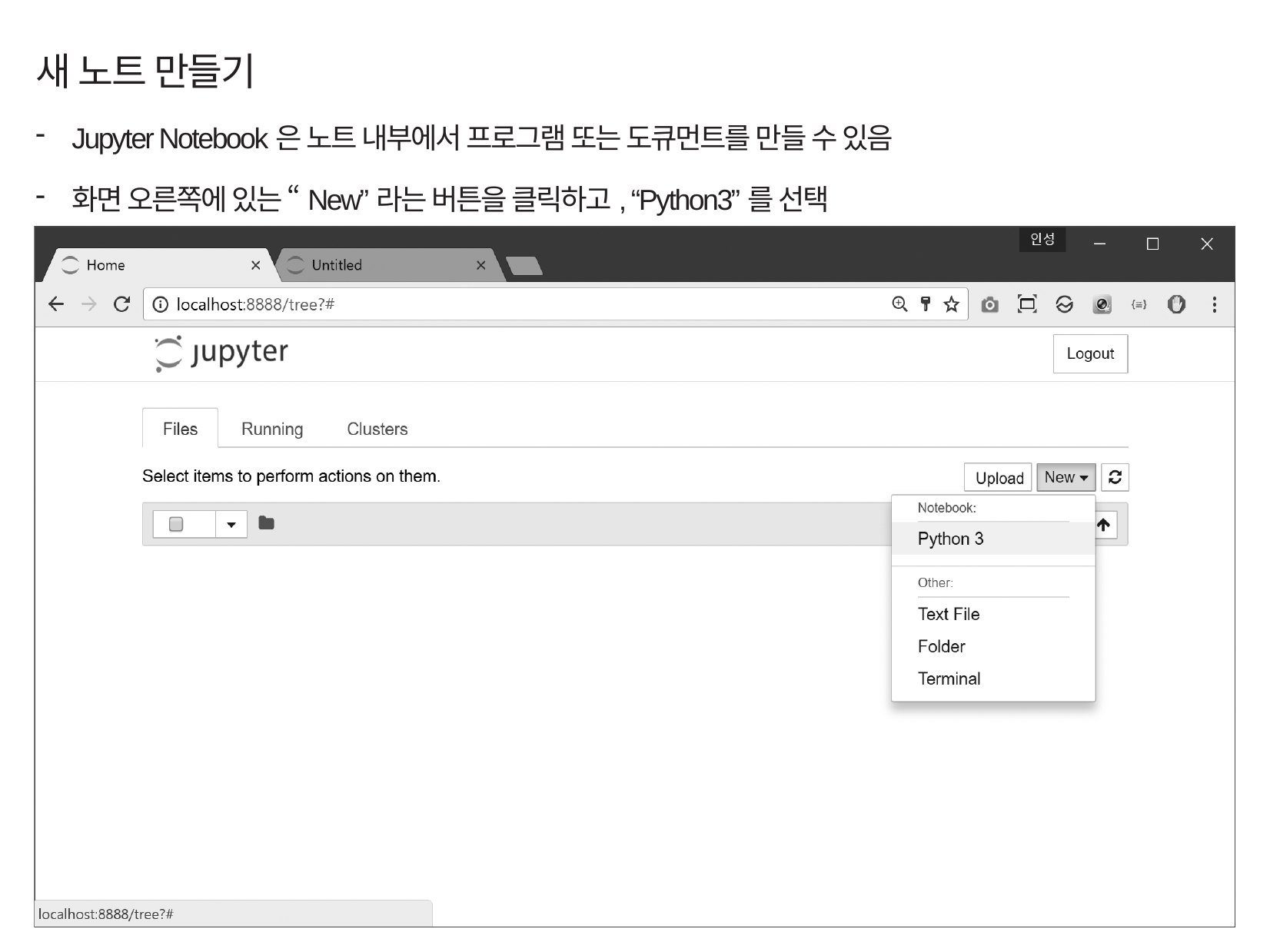

새 노트 만들기
Jupyter Notebook은 노트 내부에서 프로그램 또는 도큐먼트를 만들 수 있음
화면 오른쪽에 있는 “New”라는 버튼을 클릭하고, “Python3”를 선택